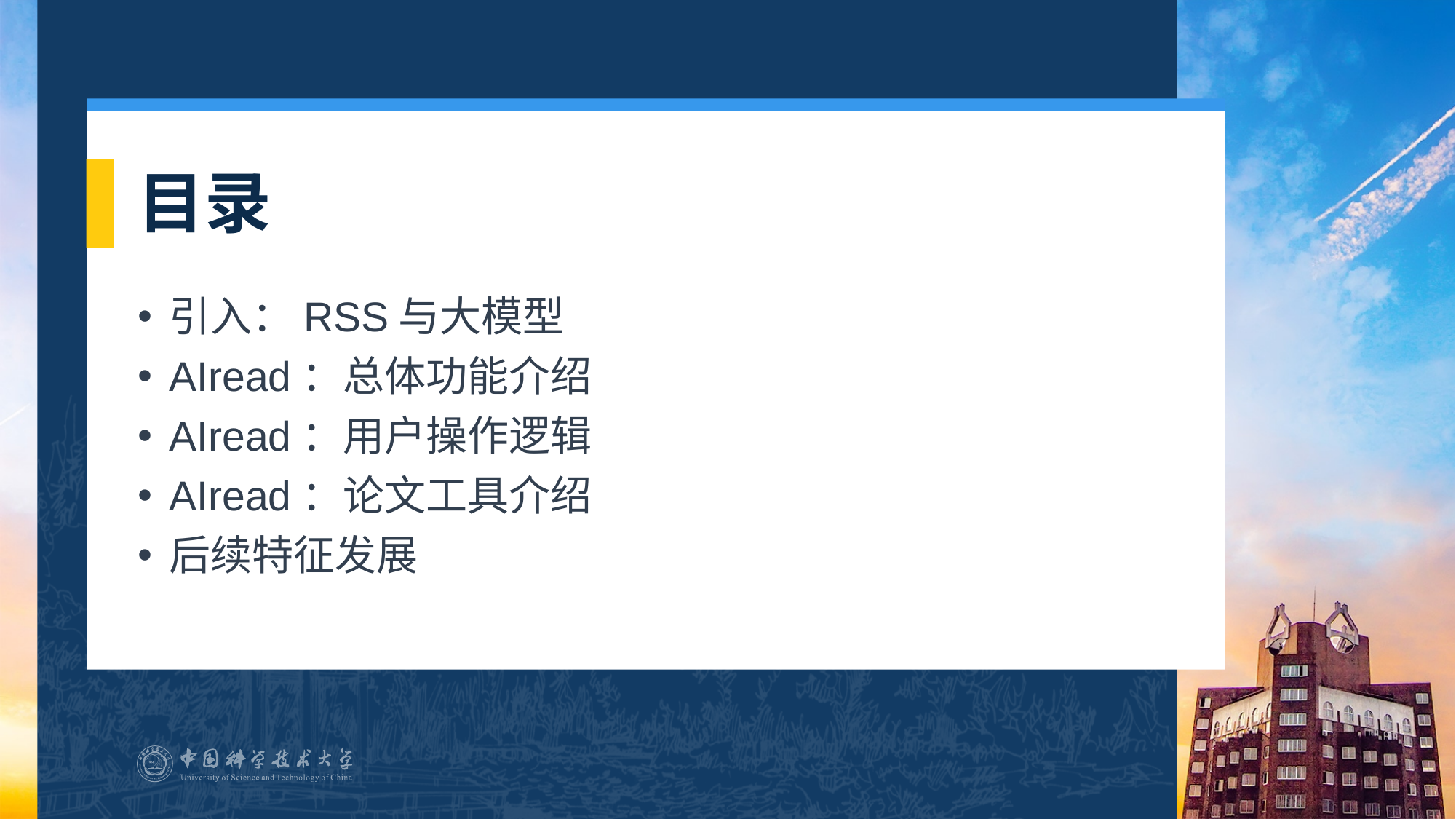

# 目录
引入：RSS与大模型
AIread：总体功能介绍
AIread：用户操作逻辑
AIread：论文工具介绍
后续特征发展